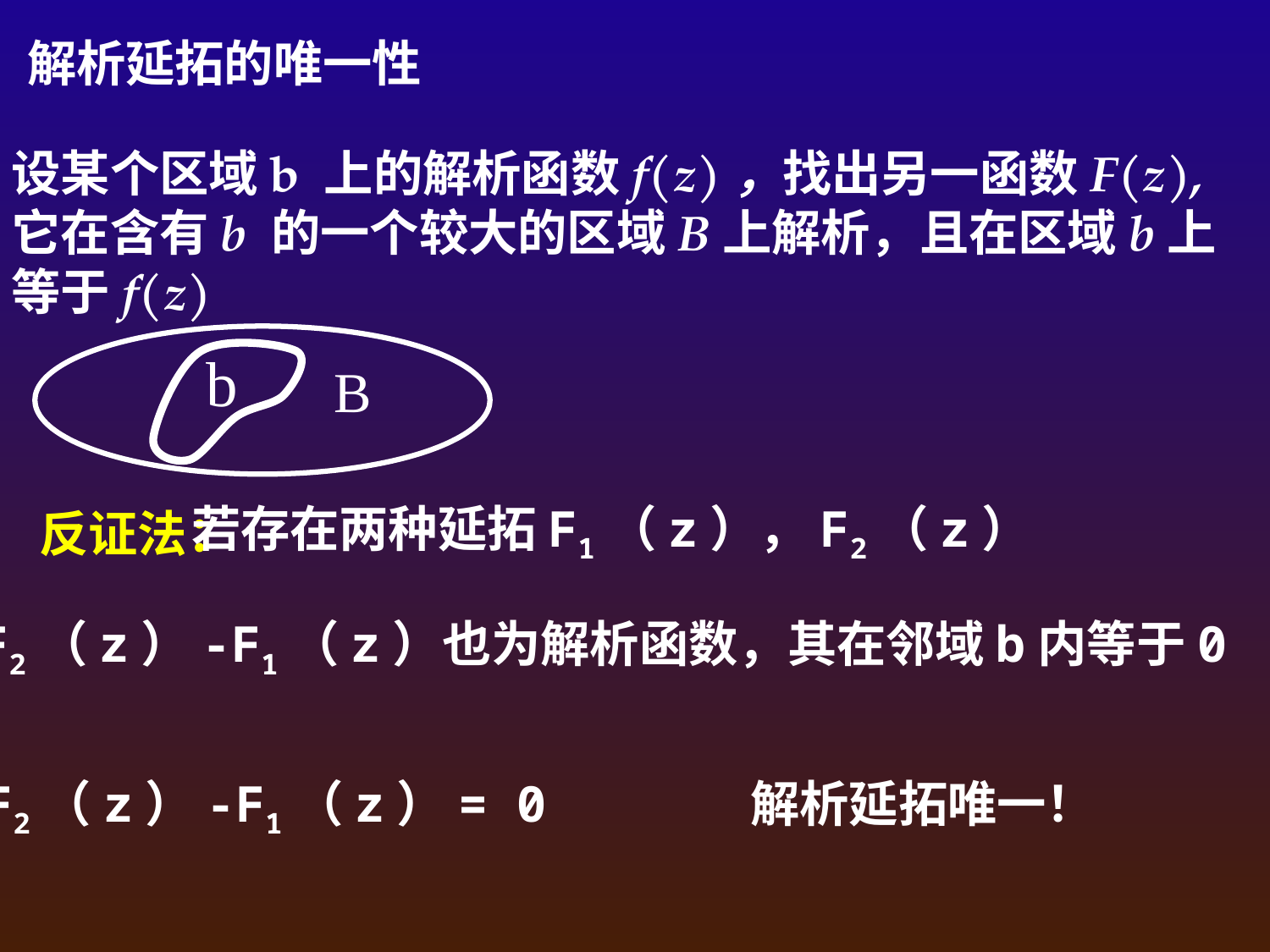

解析延拓的唯一性
设某个区域b 上的解析函数f(z)，找出另一函数F(z),它在含有b 的一个较大的区域B上解析，且在区域b上等于f(z)

b
B
若存在两种延拓F1（z），F2（z）

反证法：
F2（z）-F1（z）也为解析函数，其在邻域b内等于0

解析延拓唯一！
F2（z）-F1（z）= 0